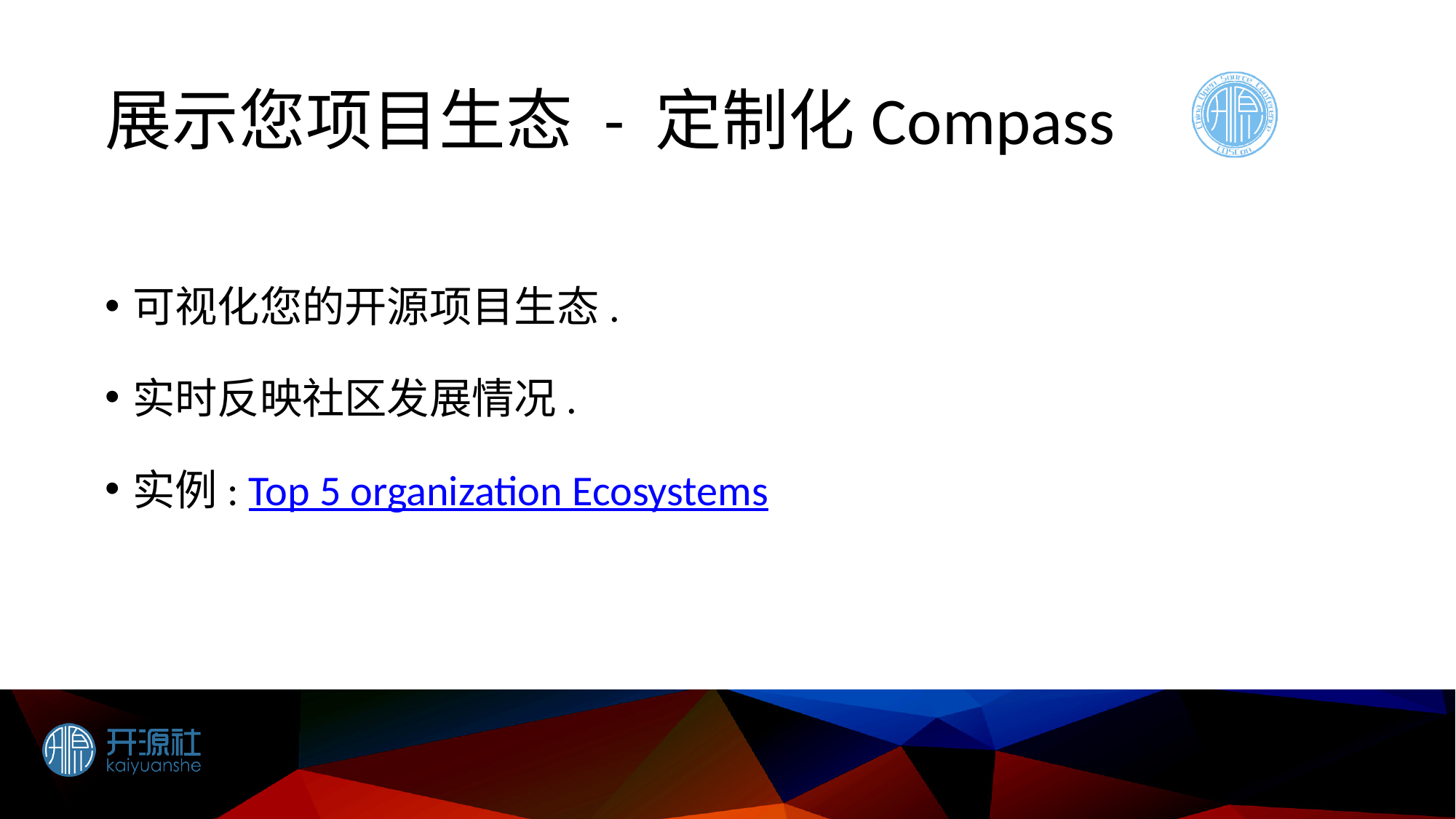

# 展示您项目生态 - 定制化Compass
可视化您的开源项目生态.
实时反映社区发展情况.
实例: Top 5 organization Ecosystems